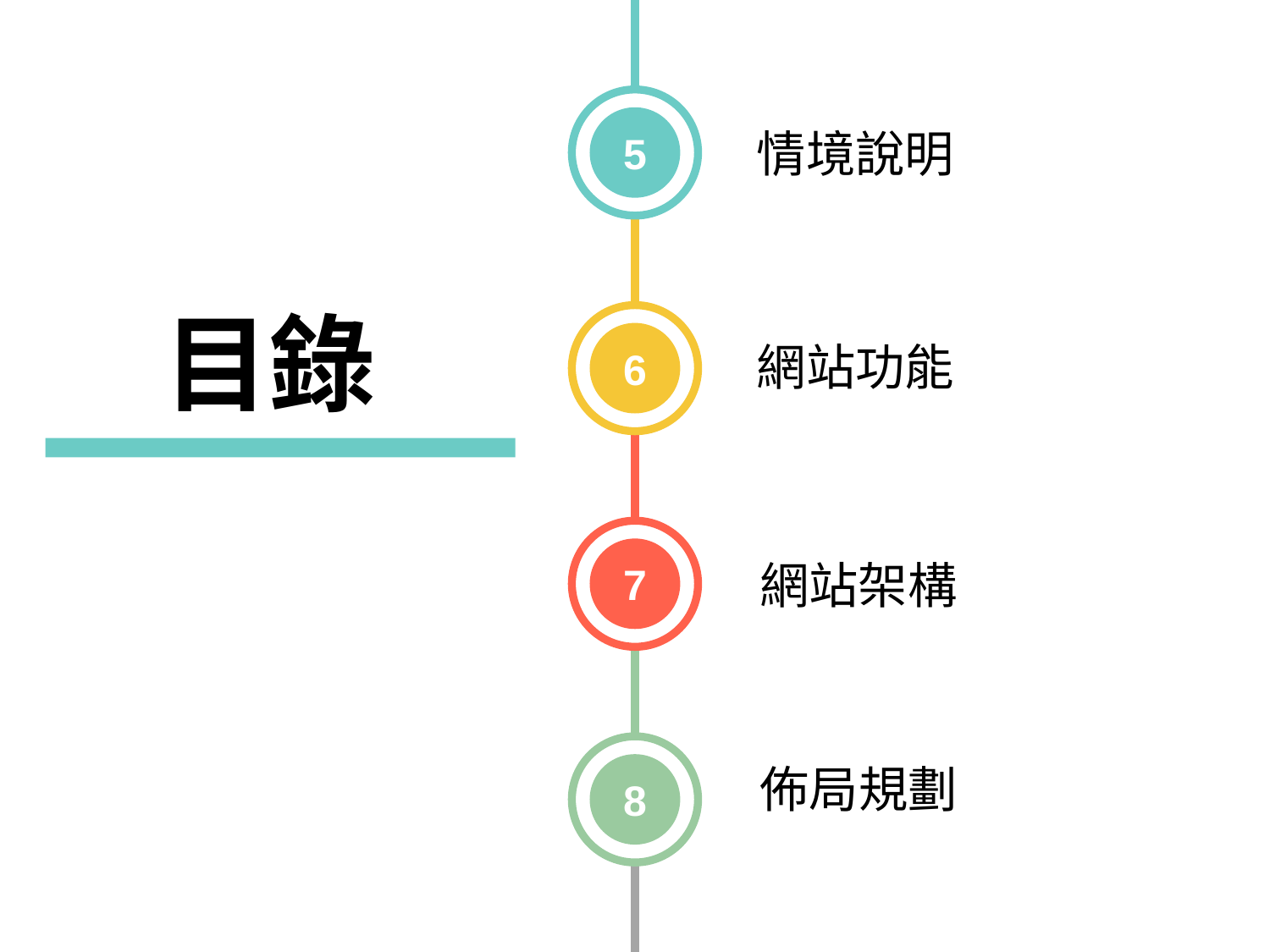

1.Introduction
2.Who We Are ?
3.Services

5
情境說明
目錄
1.Introduction
2.Who We Are ?
3.Services

6
網站功能

1.Introduction
2.Who We Are ?
3.Services

7
網站架構
1.Introduction
2.Who We Are ?
3.Services

佈局規劃
8
商業簡報網 X Matter Lab
4